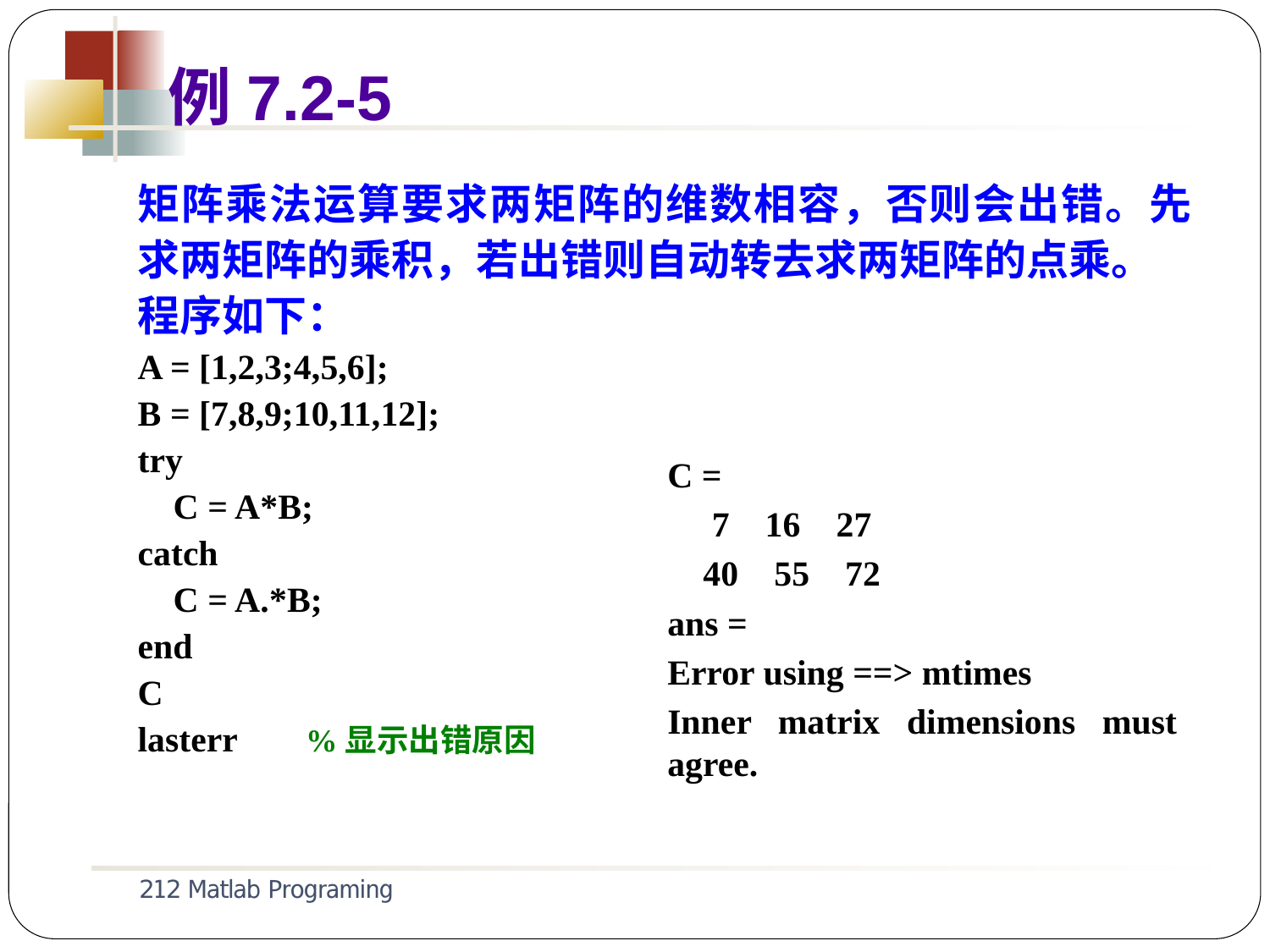

例7.2-5
矩阵乘法运算要求两矩阵的维数相容，否则会出错。先求两矩阵的乘积，若出错则自动转去求两矩阵的点乘。
程序如下：
A = [1,2,3;4,5,6];
B = [7,8,9;10,11,12];
try
    C = A*B;
catch
    C = A.*B;
end
C
lasterr        %显示出错原因
C =
     7    16    27
    40    55    72
ans =
Error using ==> mtimes
Inner matrix dimensions must agree.
212 Matlab Programing